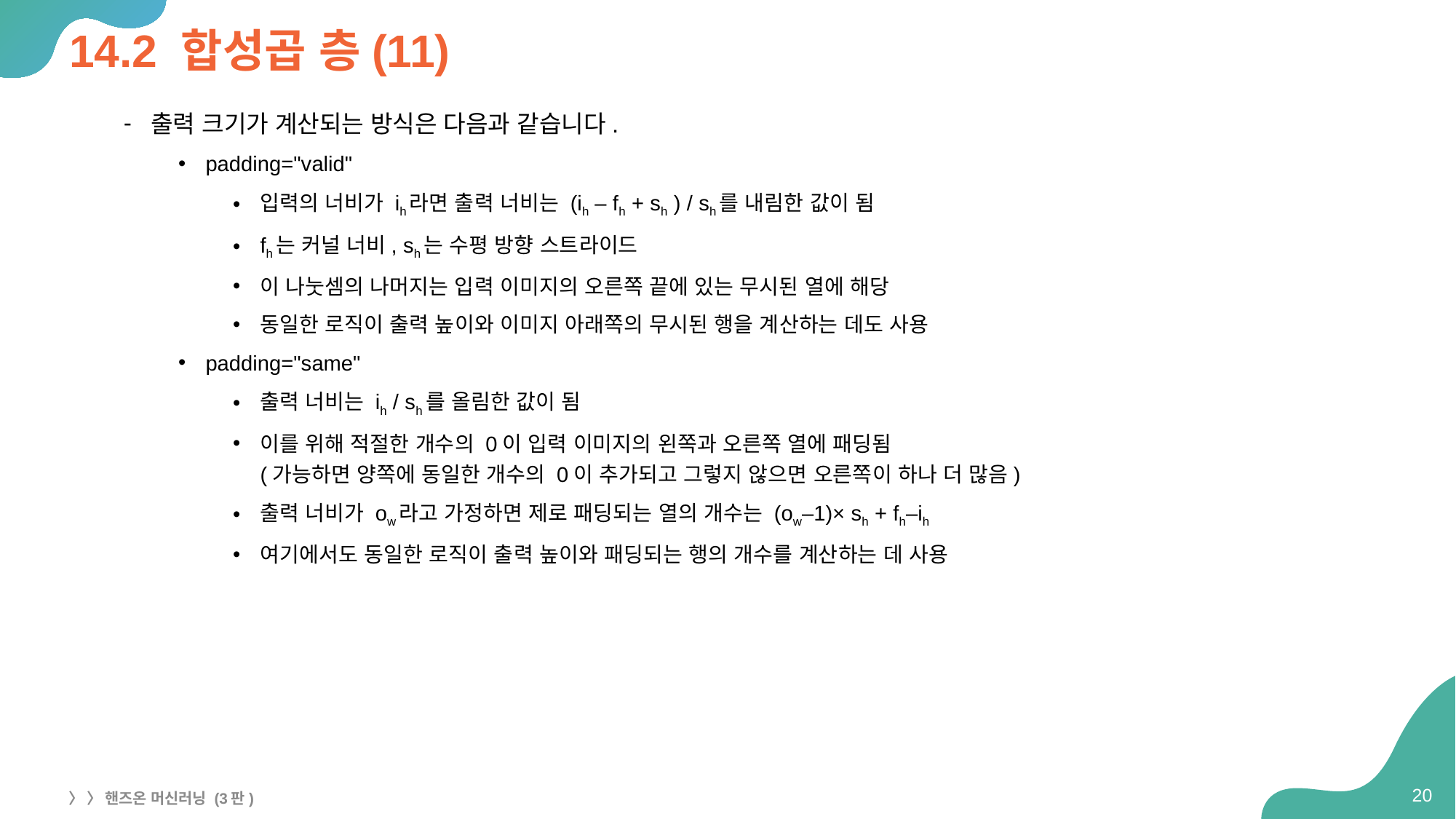

# 14.2 합성곱 층(11)
출력 크기가 계산되는 방식은 다음과 같습니다.
padding="valid"
입력의 너비가 ih라면 출력 너비는 (ih – fh + sh ) / sh를 내림한 값이 됨
fh는 커널 너비, sh는 수평 방향 스트라이드
이 나눗셈의 나머지는 입력 이미지의 오른쪽 끝에 있는 무시된 열에 해당
동일한 로직이 출력 높이와 이미지 아래쪽의 무시된 행을 계산하는 데도 사용
padding="same"
출력 너비는 ih / sh를 올림한 값이 됨
이를 위해 적절한 개수의 0이 입력 이미지의 왼쪽과 오른쪽 열에 패딩됨
(가능하면 양쪽에 동일한 개수의 0이 추가되고 그렇지 않으면 오른쪽이 하나 더 많음)
출력 너비가 ow라고 가정하면 제로 패딩되는 열의 개수는 (ow–1)× sh + fh–ih
여기에서도 동일한 로직이 출력 높이와 패딩되는 행의 개수를 계산하는 데 사용
20
〉 〉 핸즈온 머신러닝 (3판)